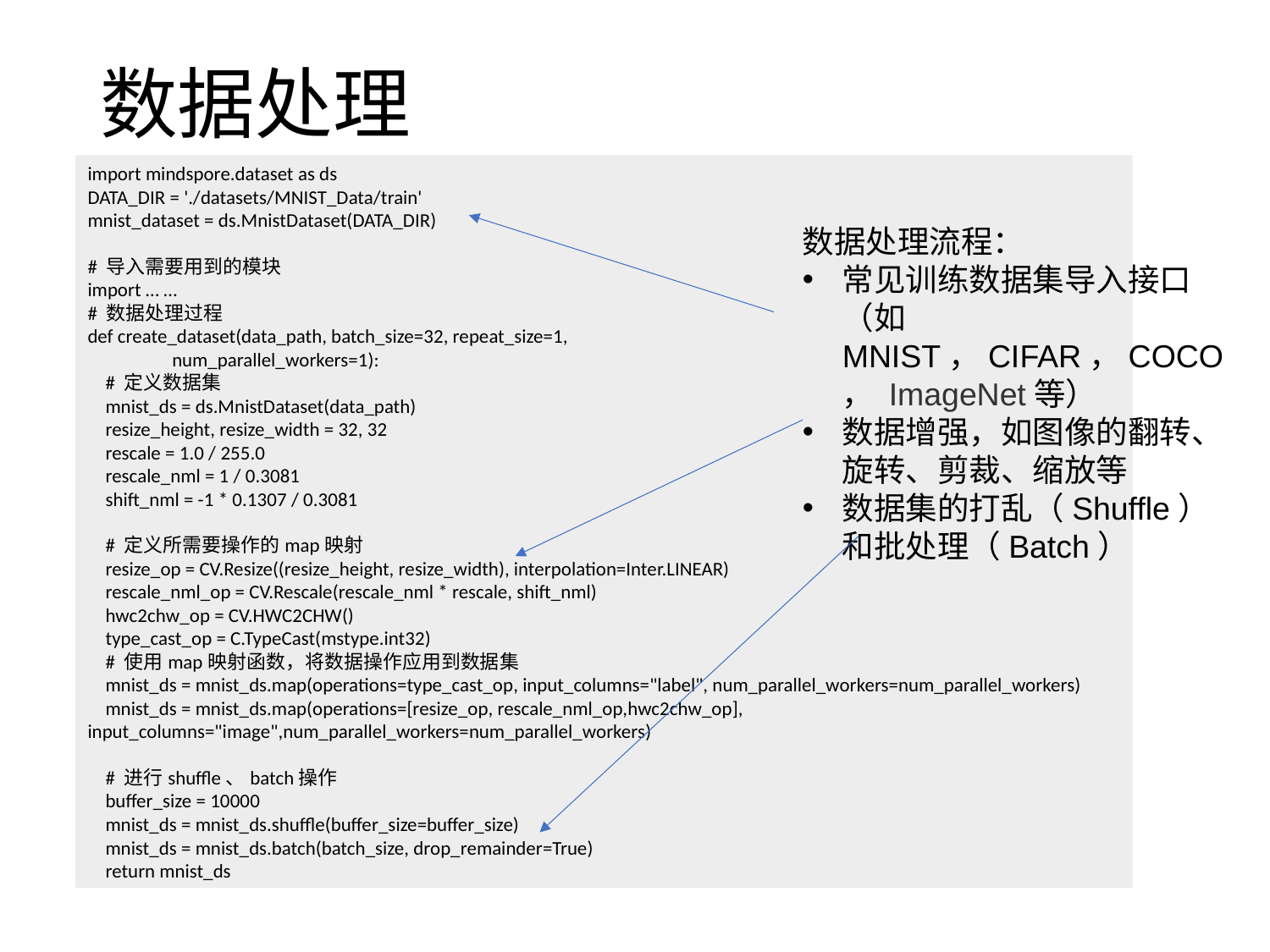

数据处理
import mindspore.dataset as ds
DATA_DIR = './datasets/MNIST_Data/train'
mnist_dataset = ds.MnistDataset(DATA_DIR)

# 导入需要用到的模块
import … …
# 数据处理过程
def create_dataset(data_path, batch_size=32, repeat_size=1,
                   num_parallel_workers=1):
    # 定义数据集
    mnist_ds = ds.MnistDataset(data_path)
    resize_height, resize_width = 32, 32
    rescale = 1.0 / 255.0
    rescale_nml = 1 / 0.3081
    shift_nml = -1 * 0.1307 / 0.3081

    # 定义所需要操作的map映射
    resize_op = CV.Resize((resize_height, resize_width), interpolation=Inter.LINEAR)
    rescale_nml_op = CV.Rescale(rescale_nml * rescale, shift_nml)
    hwc2chw_op = CV.HWC2CHW()
    type_cast_op = C.TypeCast(mstype.int32)
    # 使用map映射函数，将数据操作应用到数据集
    mnist_ds = mnist_ds.map(operations=type_cast_op, input_columns="label", num_parallel_workers=num_parallel_workers)
    mnist_ds = mnist_ds.map(operations=[resize_op, rescale_nml_op,hwc2chw_op], input_columns="image",num_parallel_workers=num_parallel_workers)

    # 进行shuffle、batch操作
    buffer_size = 10000
    mnist_ds = mnist_ds.shuffle(buffer_size=buffer_size)
    mnist_ds = mnist_ds.batch(batch_size, drop_remainder=True)
    return mnist_ds
数据处理流程：
常见训练数据集导入接口（如MNIST，CIFAR，COCO， ImageNet等）
数据增强，如图像的翻转、旋转、剪裁、缩放等
数据集的打乱（Shuffle）和批处理（Batch）